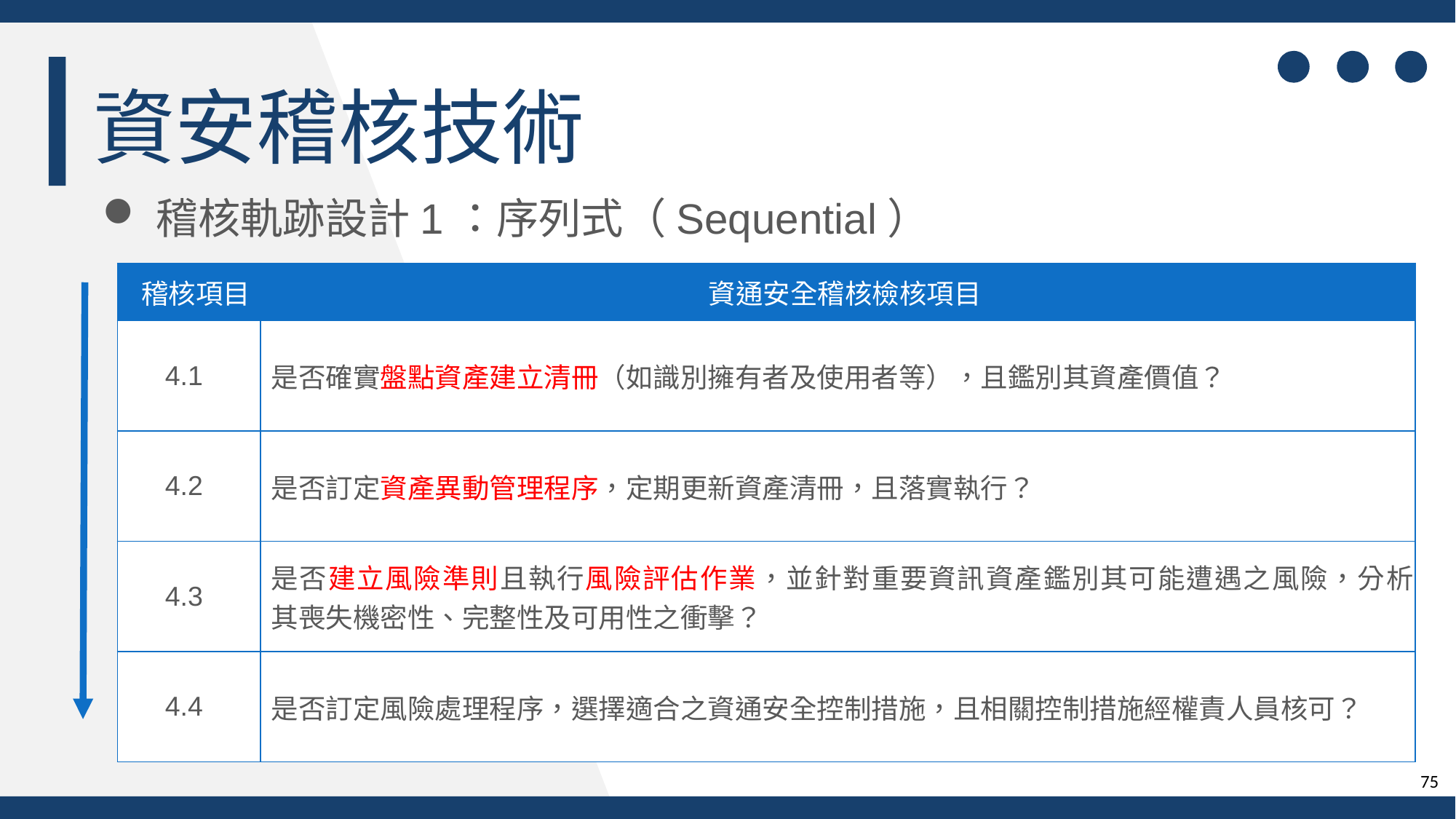

資安稽核技術
稽核軌跡設計1：序列式（Sequential）
| 稽核項目 | 資通安全稽核檢核項目 |
| --- | --- |
| 4.1 | 是否確實盤點資產建立清冊（如識別擁有者及使用者等），且鑑別其資產價值？ |
| 4.2 | 是否訂定資產異動管理程序，定期更新資產清冊，且落實執行？ |
| 4.3 | 是否建立風險準則且執行風險評估作業，並針對重要資訊資產鑑別其可能遭遇之風險，分析 其喪失機密性、完整性及可用性之衝擊？ |
| 4.4 | 是否訂定風險處理程序，選擇適合之資通安全控制措施，且相關控制措施經權責人員核可？ |